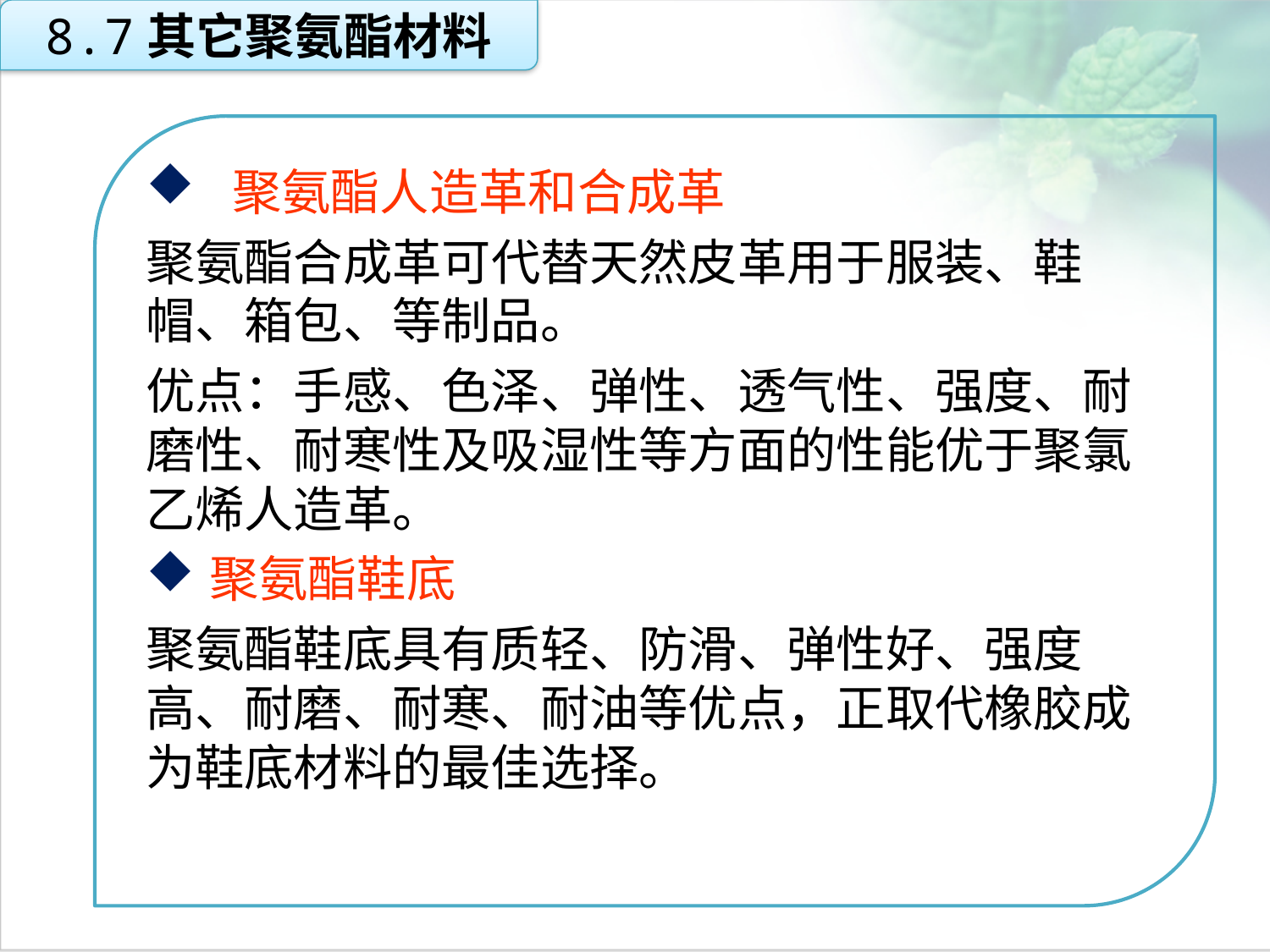

8.7其它聚氨酯材料
 聚氨酯人造革和合成革
聚氨酯合成革可代替天然皮革用于服装、鞋帽、箱包、等制品。
优点：手感、色泽、弹性、透气性、强度、耐磨性、耐寒性及吸湿性等方面的性能优于聚氯乙烯人造革。
聚氨酯鞋底
聚氨酯鞋底具有质轻、防滑、弹性好、强度高、耐磨、耐寒、耐油等优点，正取代橡胶成为鞋底材料的最佳选择。

点击添加文本
点击添加文本
点击添加文本
点击添加文本